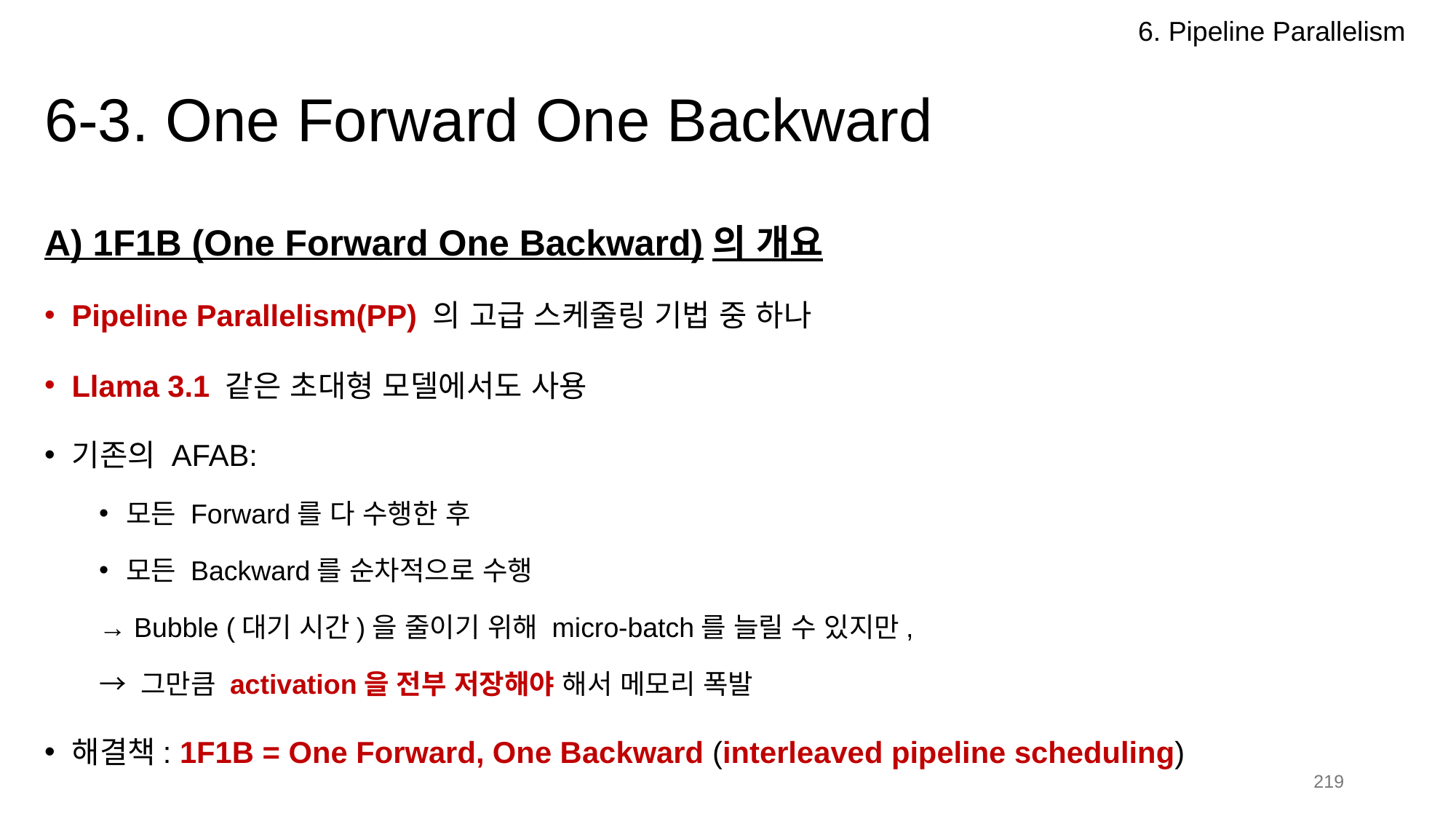

6. Pipeline Parallelism
# 6-3. One Forward One Backward
A) 1F1B (One Forward One Backward)의 개요
Pipeline Parallelism(PP) 의 고급 스케줄링 기법 중 하나
Llama 3.1 같은 초대형 모델에서도 사용
기존의 AFAB:
모든 Forward를 다 수행한 후
모든 Backward를 순차적으로 수행
→ Bubble (대기 시간)을 줄이기 위해 micro-batch를 늘릴 수 있지만,
→ 그만큼 activation을 전부 저장해야 해서 메모리 폭발
해결책: 1F1B = One Forward, One Backward (interleaved pipeline scheduling)

219